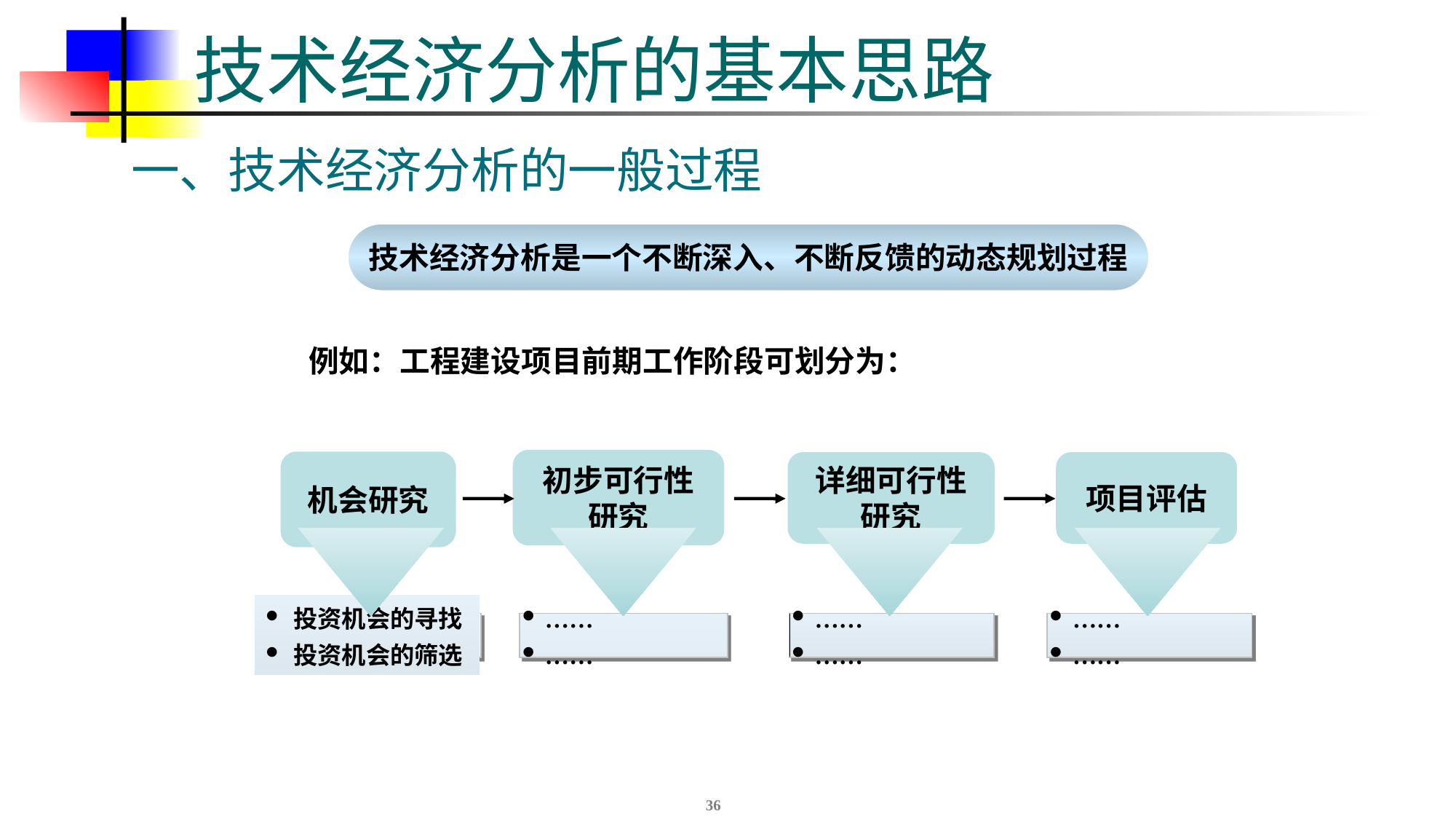

# 技术经济分析的基本思路
一、技术经济分析的一般过程
技术经济分析是一个不断深入、不断反馈的动态规划过程
例如：工程建设项目前期工作阶段可划分为：
初步可行性研究
机会研究
详细可行性研究
项目评估

 投资机会的寻找
 投资机会的筛选

 ……
 ……

 ……
 ……

 ……
 ……

36